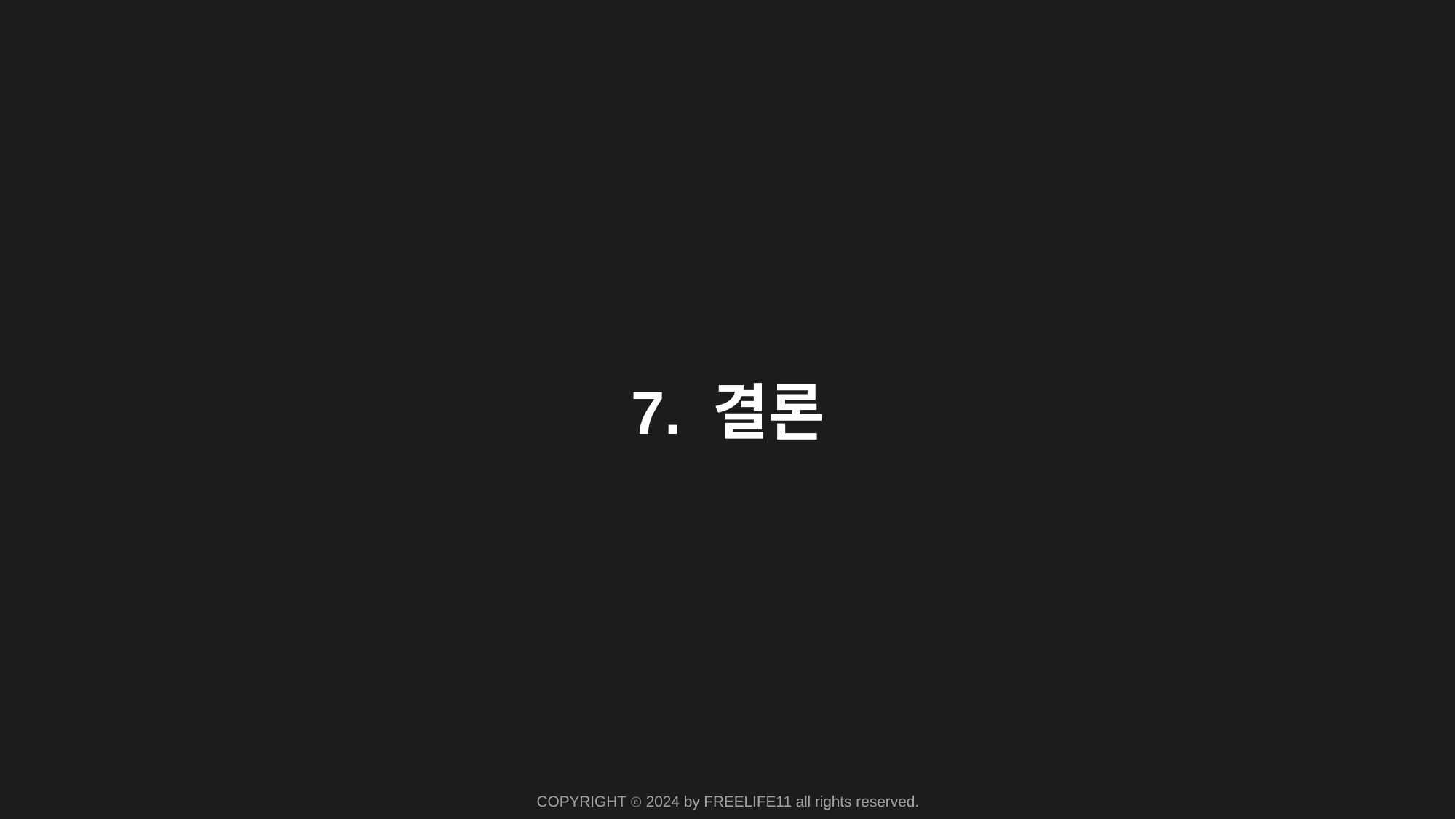

7. 결론
COPYRIGHT ⓒ 2024 by FREELIFE11 all rights reserved.